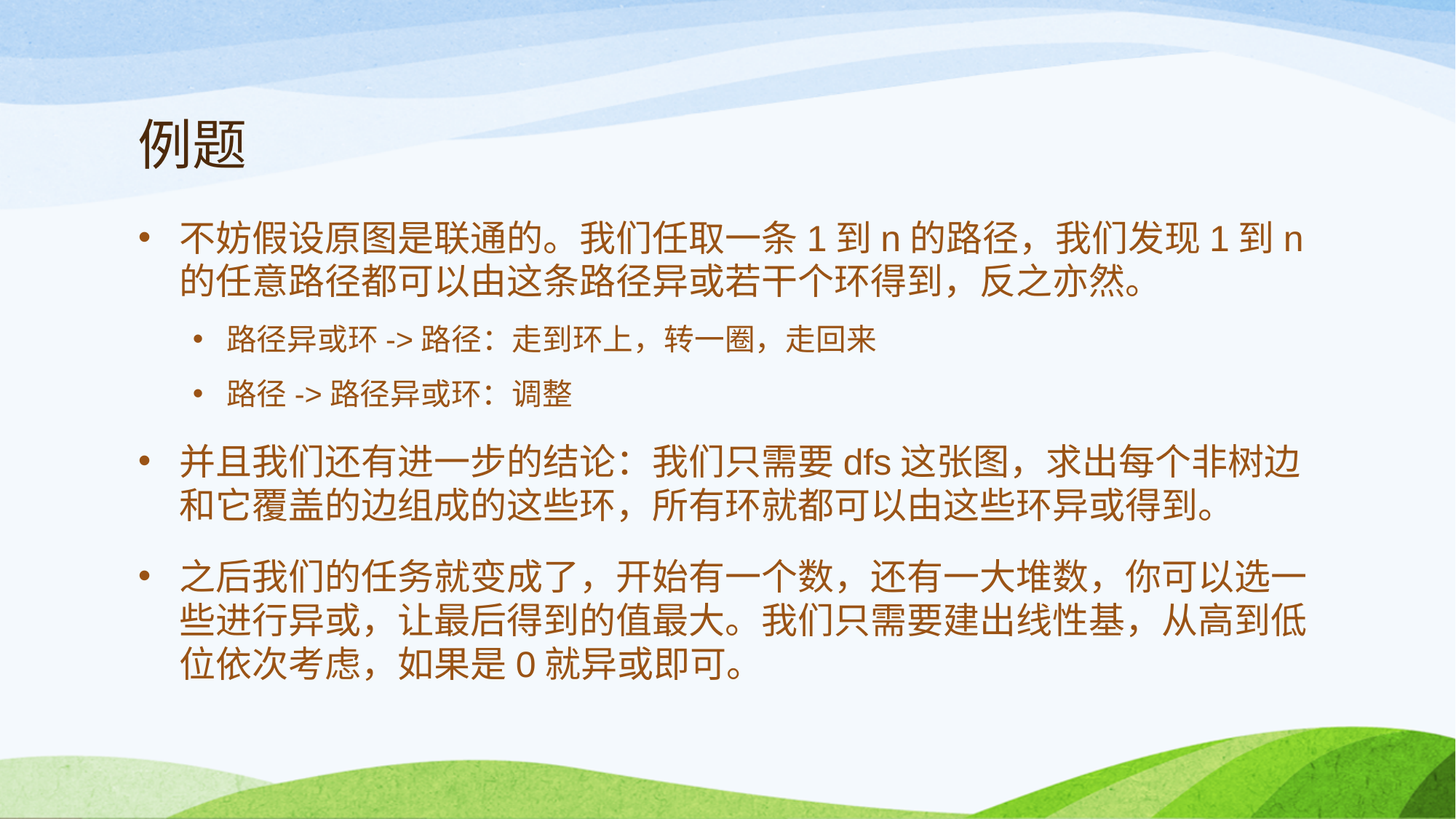

# 例题
不妨假设原图是联通的。我们任取一条1到n的路径，我们发现1到n的任意路径都可以由这条路径异或若干个环得到，反之亦然。
路径异或环->路径：走到环上，转一圈，走回来
路径->路径异或环：调整
并且我们还有进一步的结论：我们只需要dfs这张图，求出每个非树边和它覆盖的边组成的这些环，所有环就都可以由这些环异或得到。
之后我们的任务就变成了，开始有一个数，还有一大堆数，你可以选一些进行异或，让最后得到的值最大。我们只需要建出线性基，从高到低位依次考虑，如果是0就异或即可。